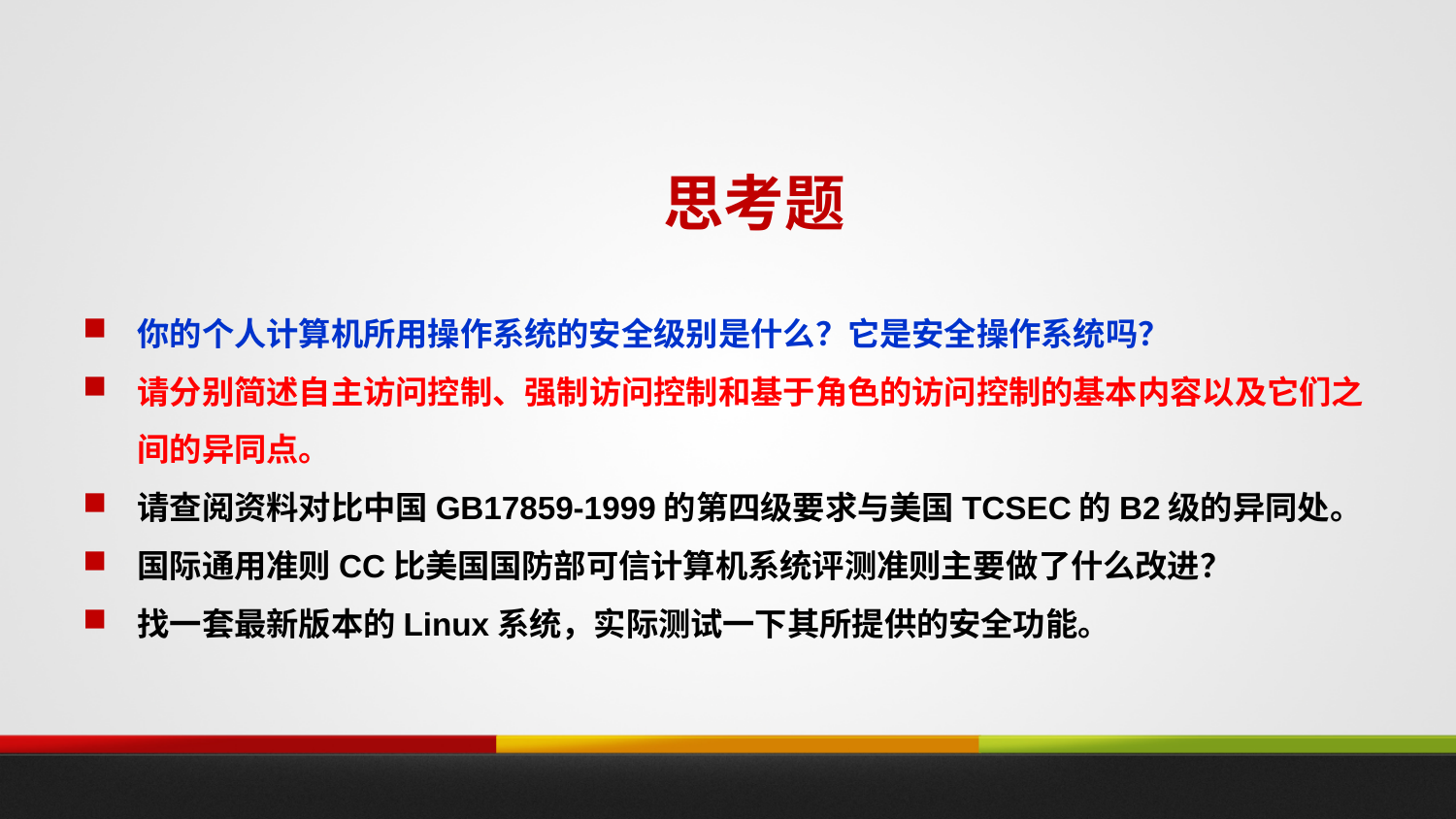

思考题
你的个人计算机所用操作系统的安全级别是什么？它是安全操作系统吗？
请分别简述自主访问控制、强制访问控制和基于角色的访问控制的基本内容以及它们之间的异同点。
请查阅资料对比中国GB17859-1999的第四级要求与美国TCSEC的B2级的异同处。
国际通用准则CC比美国国防部可信计算机系统评测准则主要做了什么改进？
找一套最新版本的Linux系统，实际测试一下其所提供的安全功能。